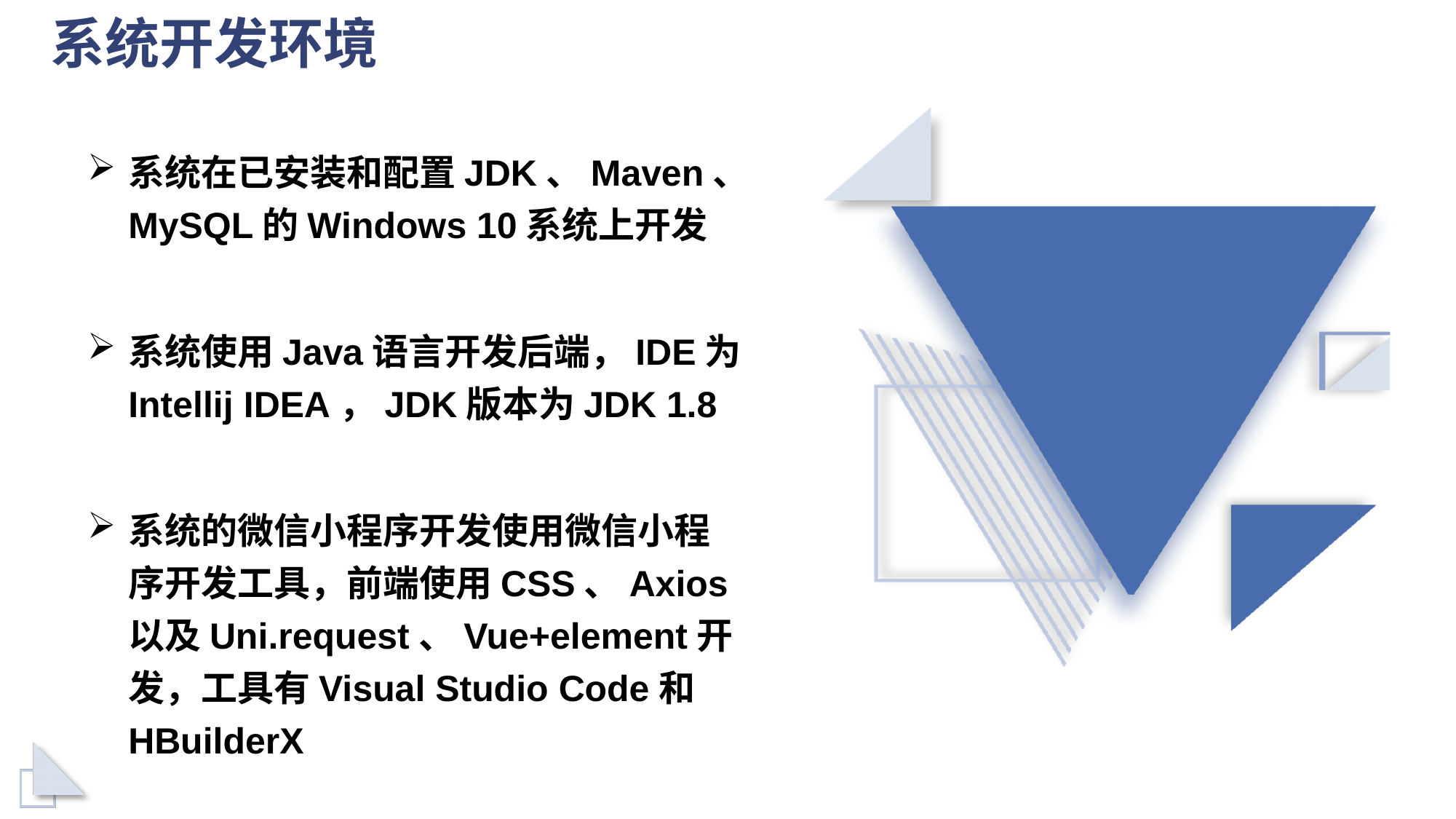

系统开发环境
系统在已安装和配置JDK、Maven、MySQL的Windows 10系统上开发
系统使用Java语言开发后端，IDE为Intellij IDEA，JDK版本为JDK 1.8
系统的微信小程序开发使用微信小程序开发工具，前端使用CSS、Axios以及Uni.request、Vue+element开发，工具有Visual Studio Code和HBuilderX